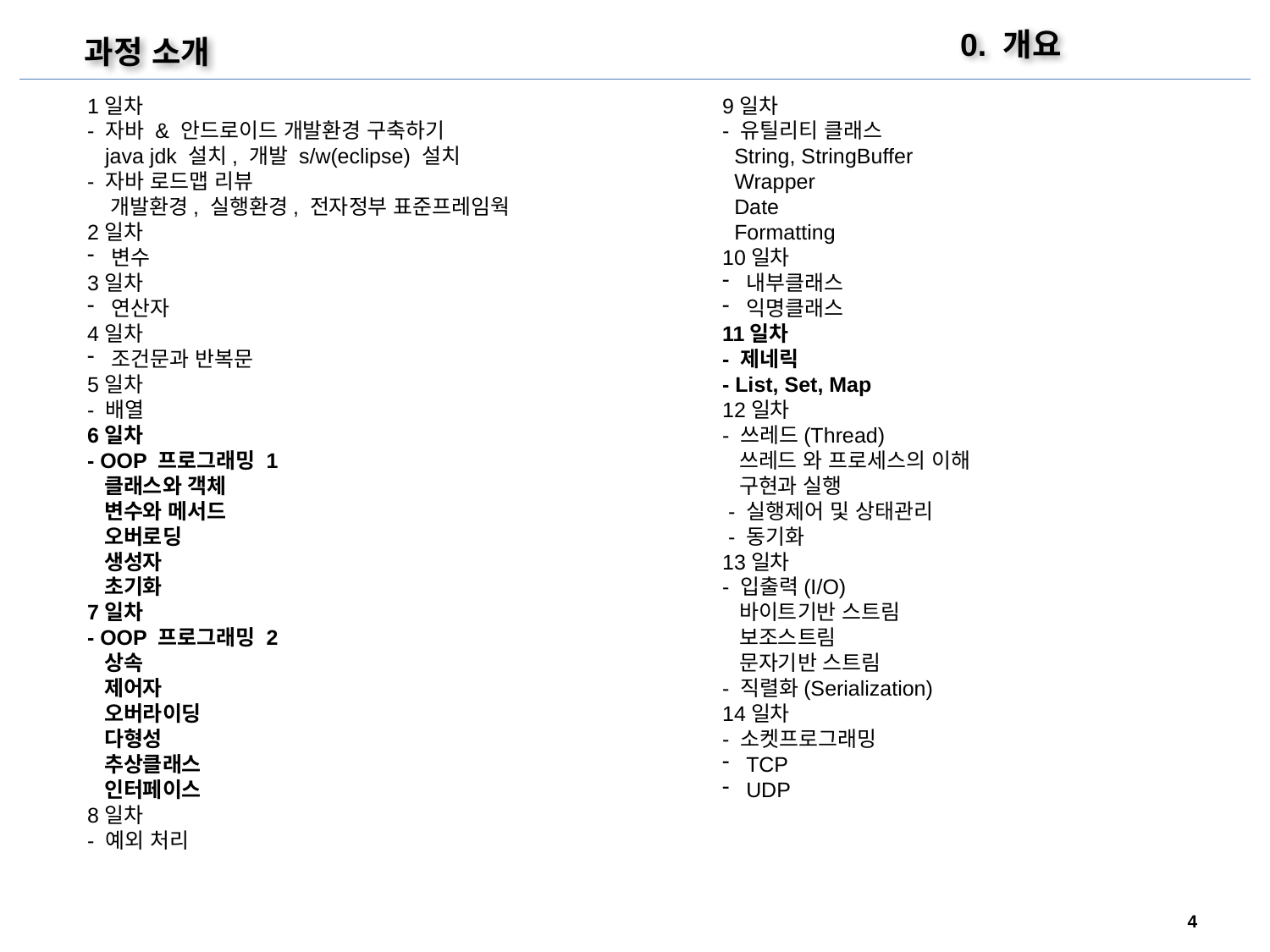

0. 개요
과정 소개
1일차
- 자바 & 안드로이드 개발환경 구축하기
   java jdk 설치, 개발 s/w(eclipse) 설치
- 자바 로드맵 리뷰
   개발환경, 실행환경, 전자정부 표준프레임웍
2일차
변수
3일차
연산자
4일차
조건문과 반복문
5일차
- 배열
6일차
- OOP 프로그래밍 1
  클래스와 객체
  변수와 메서드
  오버로딩
  생성자
  초기화
7일차
- OOP 프로그래밍 2
  상속
  제어자
  오버라이딩
  다형성
  추상클래스
  인터페이스
8일차
- 예외 처리
9일차
- 유틸리티 클래스
  String, StringBuffer
  Wrapper
  Date
  Formatting
10일차
내부클래스
익명클래스
11일차
- 제네릭
- List, Set, Map
12일차
- 쓰레드(Thread)
  쓰레드 와 프로세스의 이해
  구현과 실행
 - 실행제어 및 상태관리
 - 동기화
13일차
- 입출력(I/O)
  바이트기반 스트림
  보조스트림
  문자기반 스트림
- 직렬화(Serialization)
14일차
- 소켓프로그래밍
TCP
UDP